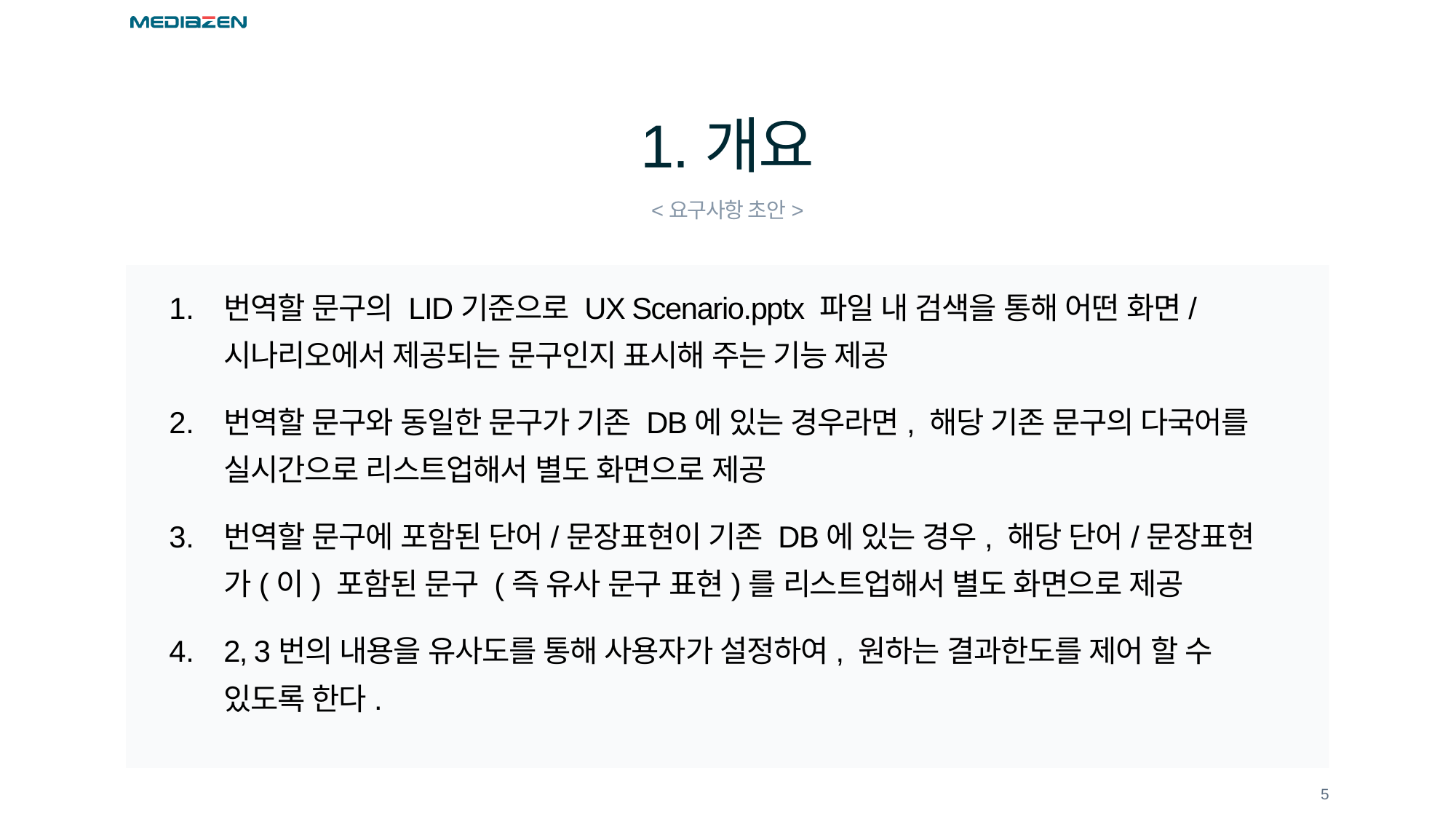

# 1.개요
<요구사항 초안>
번역할 문구의 LID기준으로 UX Scenario.pptx 파일 내 검색을 통해 어떤 화면/시나리오에서 제공되는 문구인지 표시해 주는 기능 제공
번역할 문구와 동일한 문구가 기존 DB에 있는 경우라면, 해당 기존 문구의 다국어를 실시간으로 리스트업해서 별도 화면으로 제공
번역할 문구에 포함된 단어/문장표현이 기존 DB에 있는 경우, 해당 단어/문장표현 가(이) 포함된 문구 (즉 유사 문구 표현)를 리스트업해서 별도 화면으로 제공
2, 3번의 내용을 유사도를 통해 사용자가 설정하여, 원하는 결과한도를 제어 할 수 있도록 한다.

5